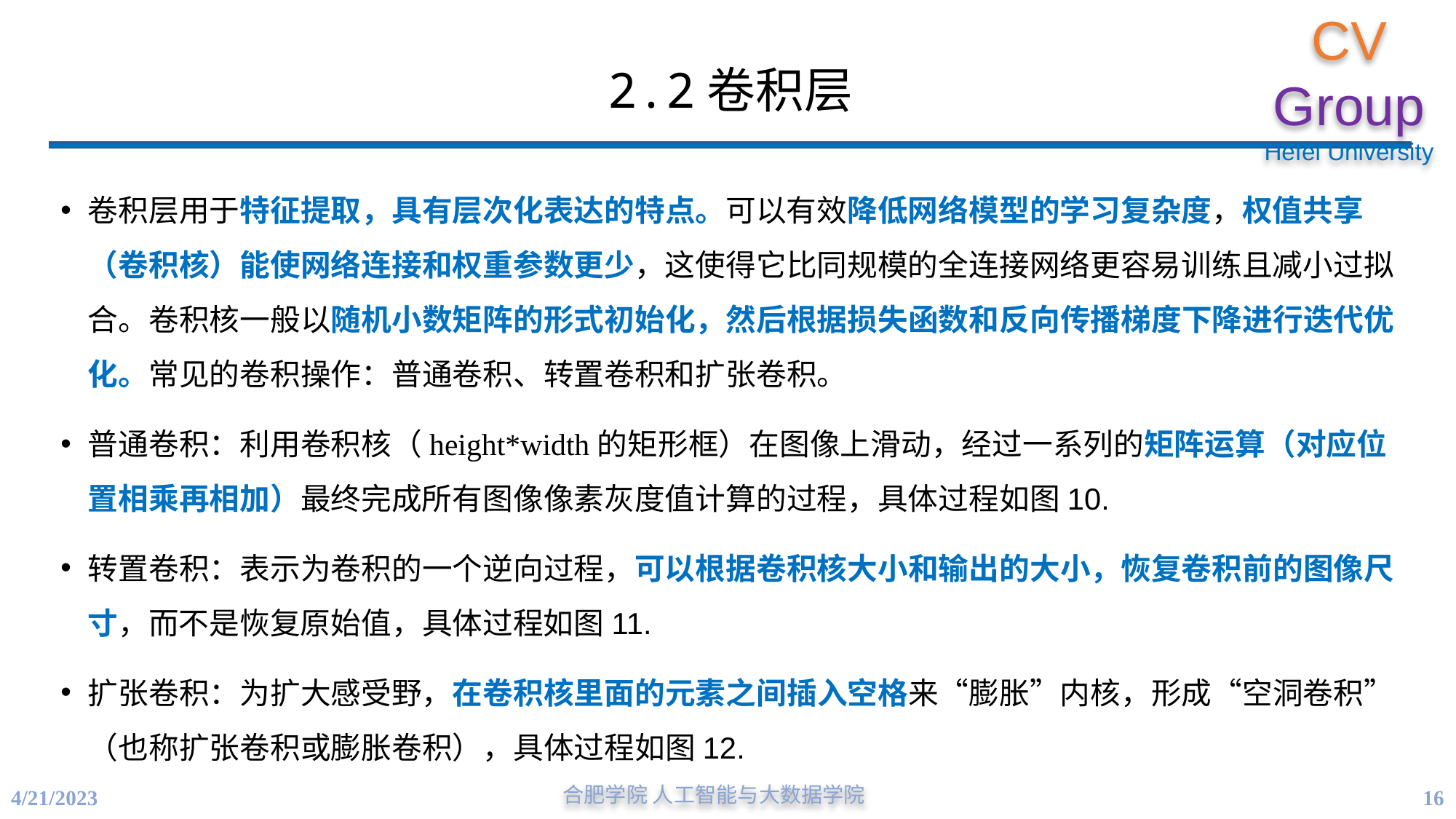

# 2.2卷积层
卷积层用于特征提取，具有层次化表达的特点。可以有效降低网络模型的学习复杂度，权值共享（卷积核）能使网络连接和权重参数更少，这使得它比同规模的全连接网络更容易训练且减小过拟合。卷积核一般以随机小数矩阵的形式初始化，然后根据损失函数和反向传播梯度下降进行迭代优化。常见的卷积操作：普通卷积、转置卷积和扩张卷积。
普通卷积：利用卷积核（height*width的矩形框）在图像上滑动，经过一系列的矩阵运算（对应位置相乘再相加）最终完成所有图像像素灰度值计算的过程，具体过程如图10.
转置卷积：表示为卷积的一个逆向过程，可以根据卷积核大小和输出的大小，恢复卷积前的图像尺寸，而不是恢复原始值，具体过程如图11.
扩张卷积：为扩大感受野，在卷积核里面的元素之间插入空格来“膨胀”内核，形成“空洞卷积”（也称扩张卷积或膨胀卷积），具体过程如图12.
16
4/21/2023
合肥学院 人工智能与大数据学院